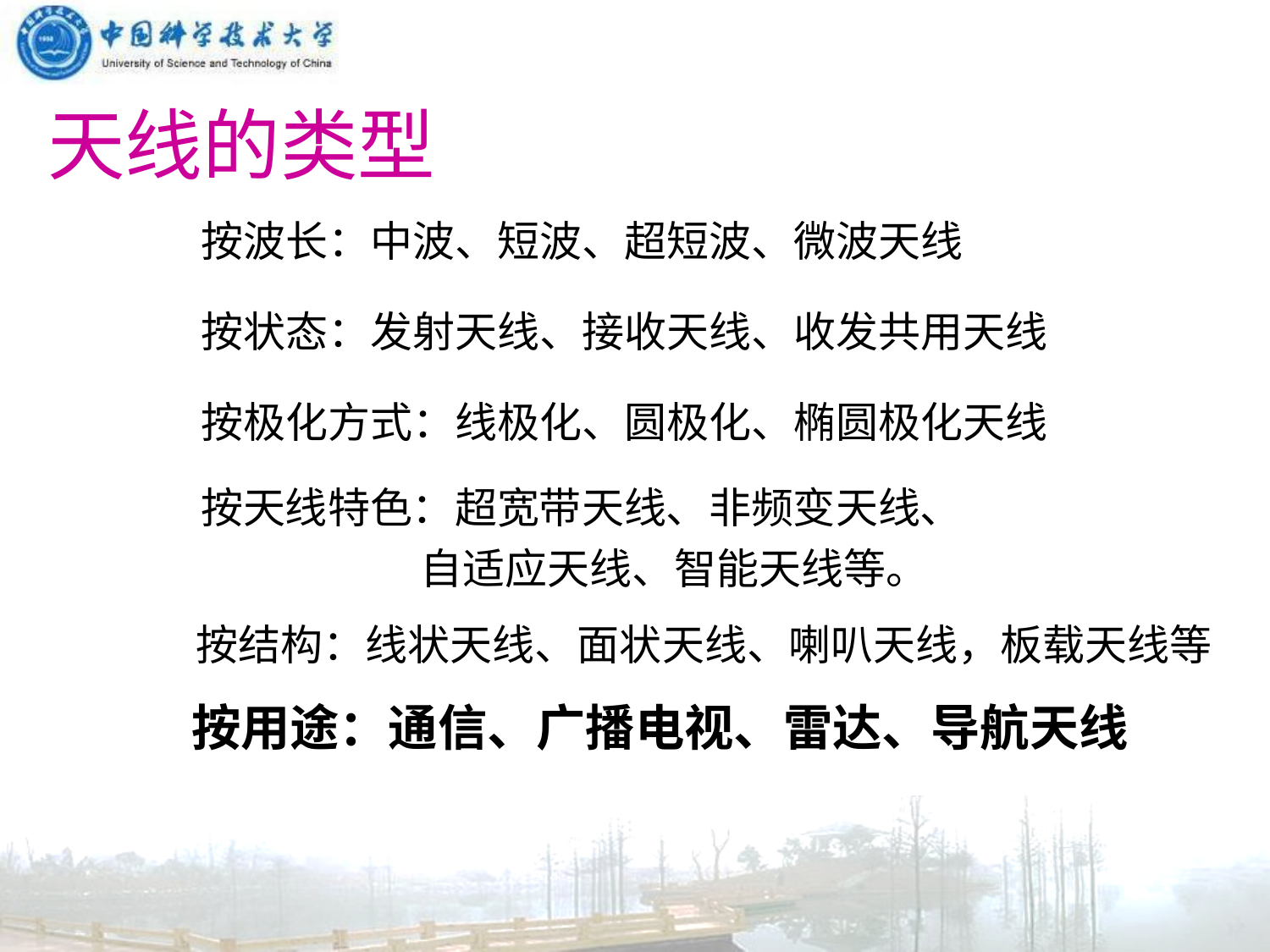

天线的类型
按波长：中波、短波、超短波、微波天线
按状态：发射天线、接收天线、收发共用天线
按极化方式：线极化、圆极化、椭圆极化天线
按天线特色：超宽带天线、非频变天线、
                      自适应天线、智能天线等。
按结构：线状天线、面状天线、喇叭天线，板载天线等
按用途：通信、广播电视、雷达、导航天线